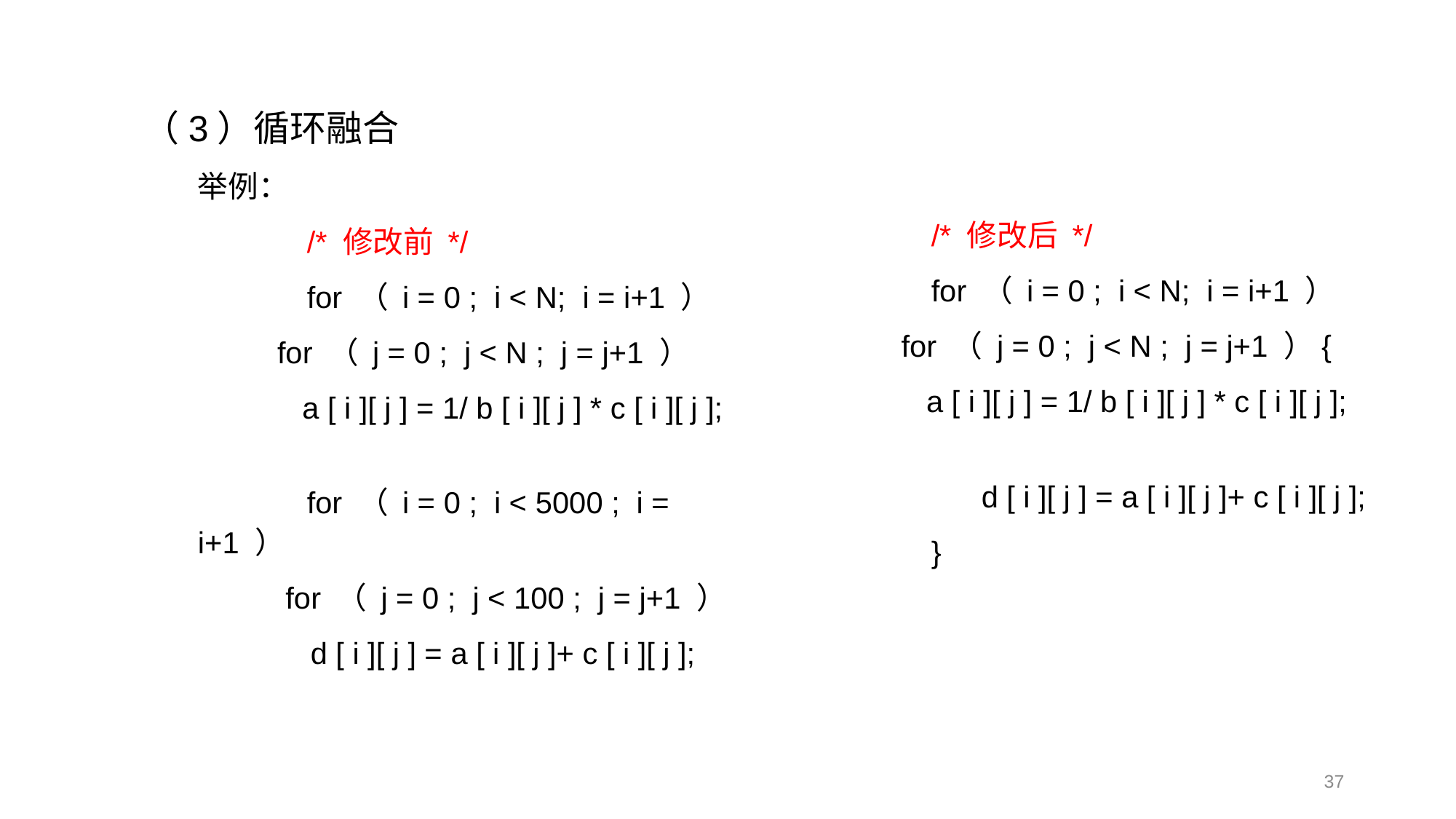

（3）循环融合
 	举例：
		/* 修改前 */
 		for （ i = 0 ;  i < N;  i = i+1 ）
                for （ j = 0 ;  j < N ;  j = j+1 ）
                   a [ i ][ j ] = 1/ b [ i ][ j ] * c [ i ][ j ];
		for （ i = 0 ;  i < 5000 ;  i = i+1 ）
                 for （ j = 0 ;  j < 100 ;  j = j+1 ）
                    d [ i ][ j ] = a [ i ][ j ]+ c [ i ][ j ];

		/* 修改后 */
 		for （ i = 0 ;  i < N;  i = i+1 ）
                for （ j = 0 ;  j < N ;  j = j+1 ）{
                   a [ i ][ j ] = 1/ b [ i ][ j ] * c [ i ][ j ];
		      d [ i ][ j ] = a [ i ][ j ]+ c [ i ][ j ];
		}

37